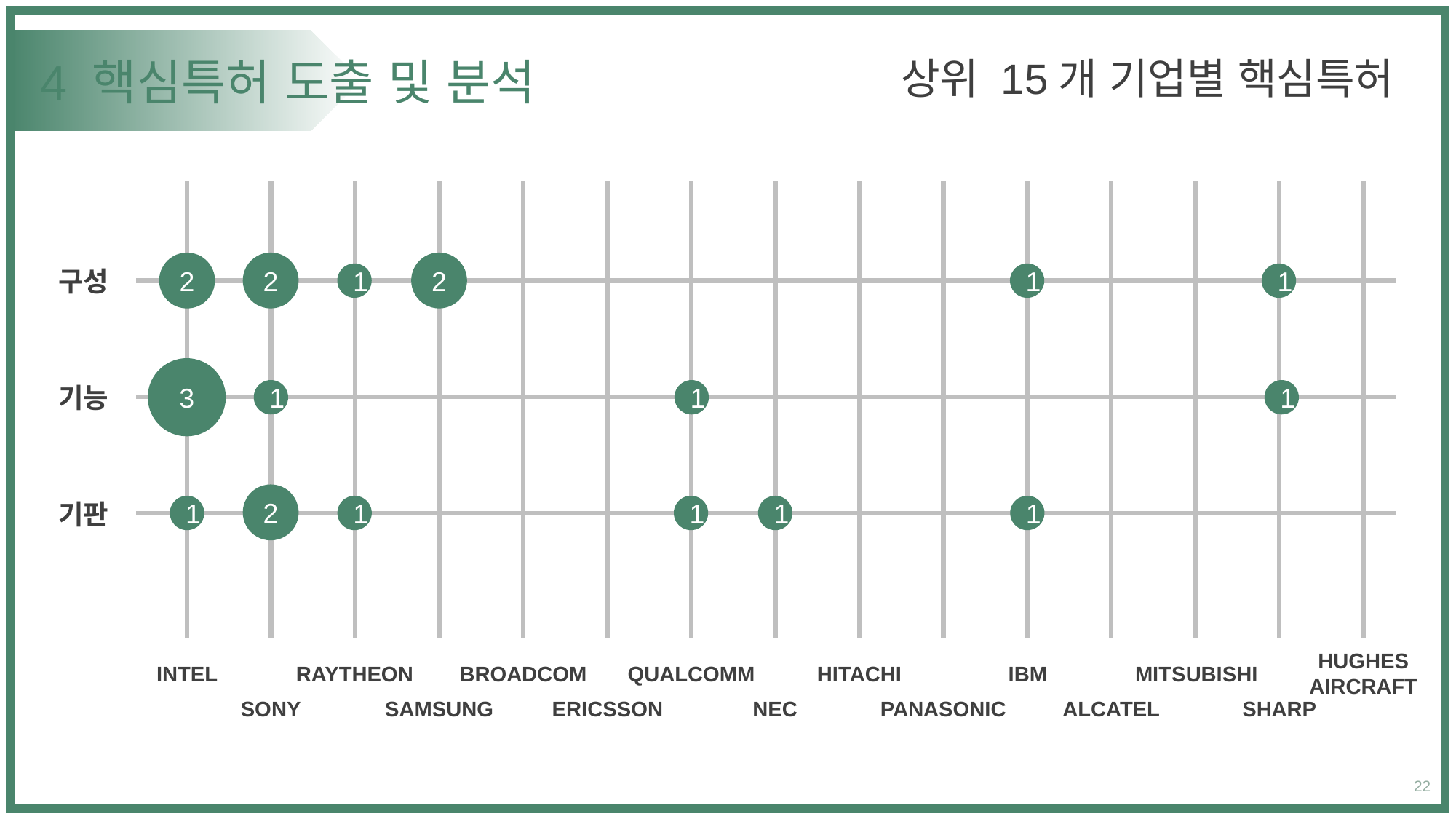

상위 15개 기업별 핵심특허
# 4 핵심특허 도출 및 분석
2
2
2
구성
1
1
1
3
기능
1
1
1
2
기판
1
1
1
1
1
HUGHES
AIRCRAFT
INTEL
RAYTHEON
BROADCOM
QUALCOMM
HITACHI
IBM
MITSUBISHI
SONY
SAMSUNG
ERICSSON
NEC
PANASONIC
ALCATEL
SHARP
22